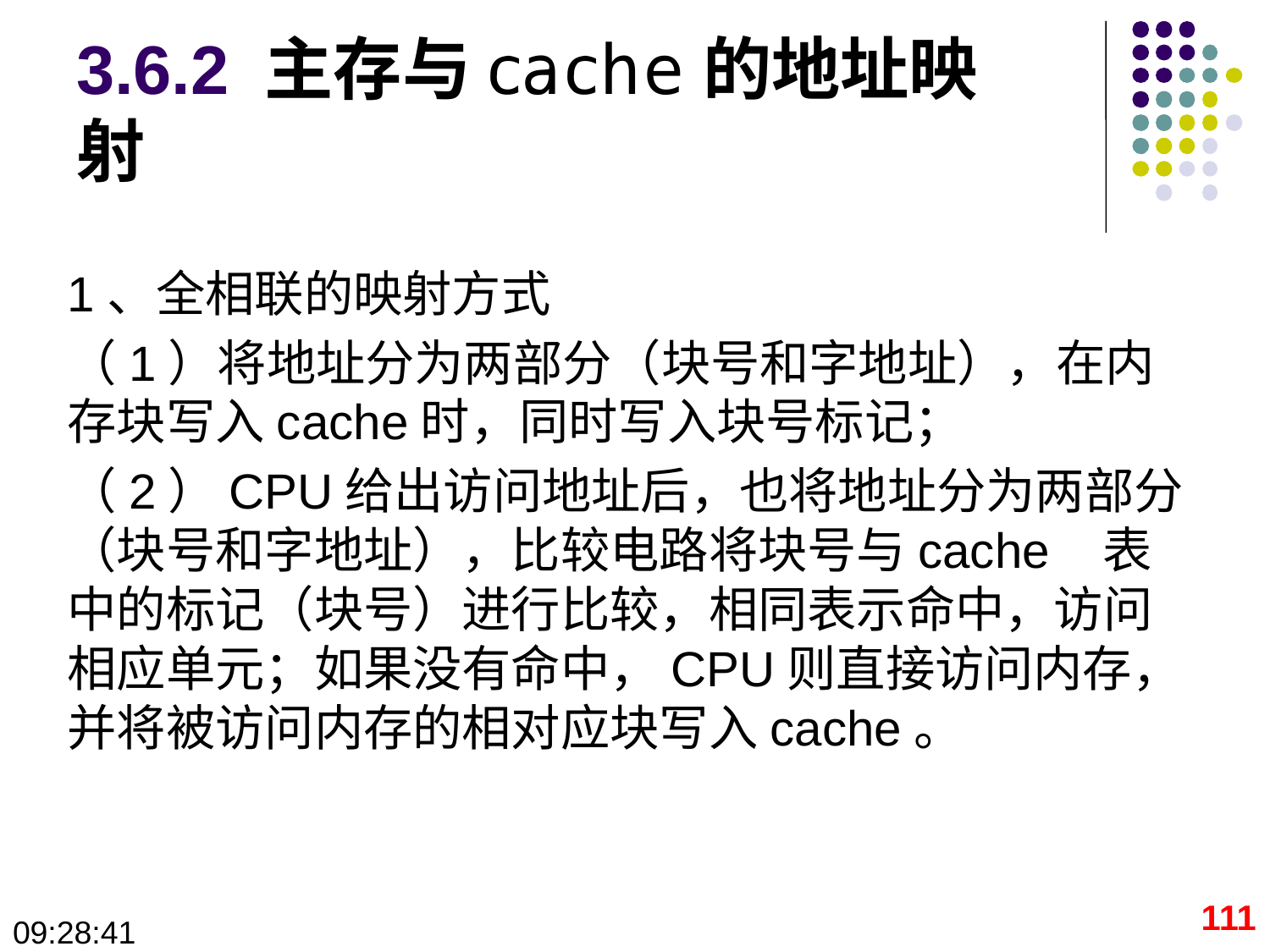

# 3.6.2 主存与cache的地址映射
1、全相联的映射方式
（1）将地址分为两部分（块号和字地址），在内存块写入cache时，同时写入块号标记；
（2）CPU给出访问地址后，也将地址分为两部分（块号和字地址），比较电路将块号与cache   表中的标记（块号）进行比较，相同表示命中，访问相应单元；如果没有命中，CPU则直接访问内存，并将被访问内存的相对应块写入cache。

111
09:28:41